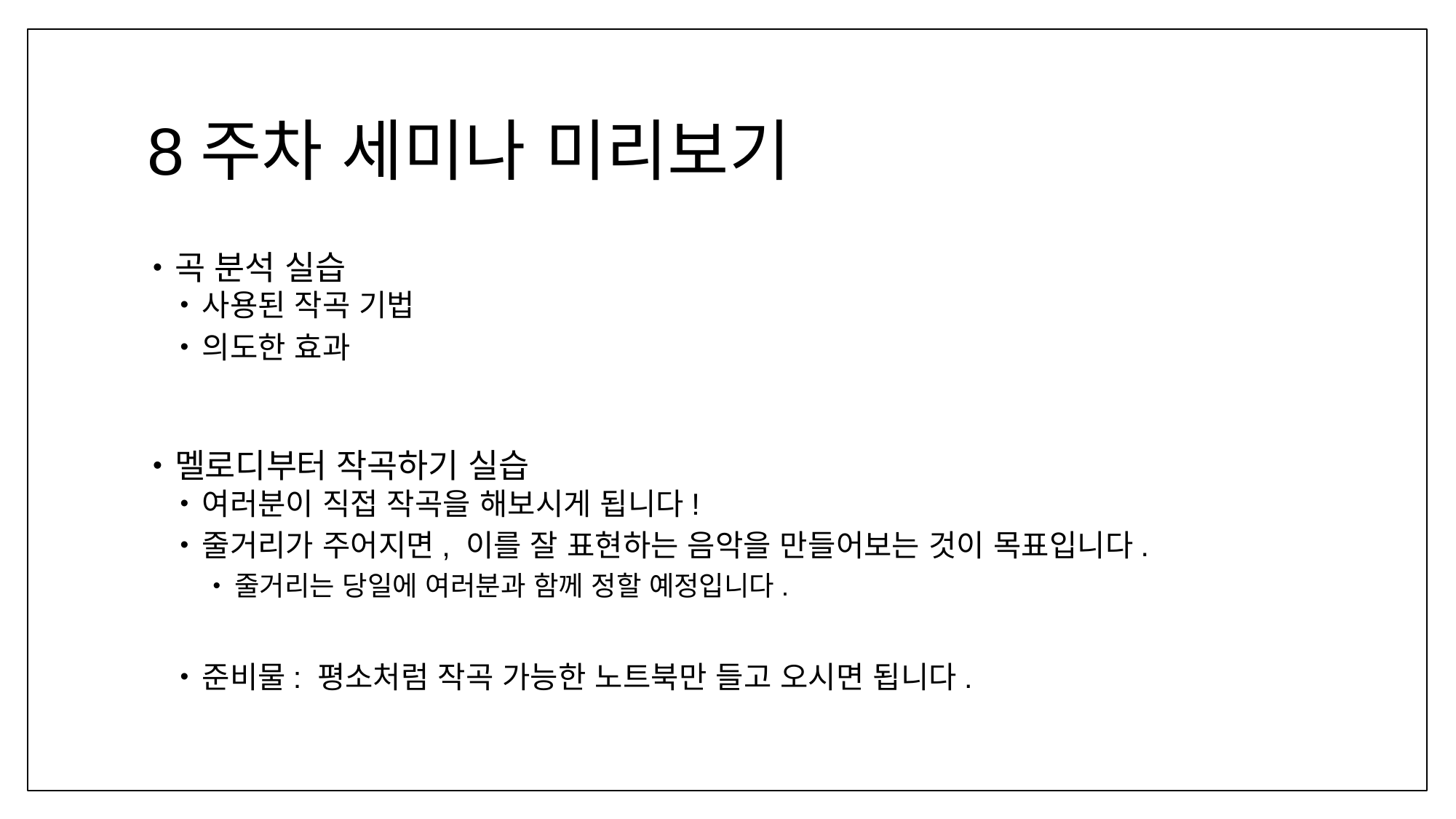

# 8주차 세미나 미리보기
곡 분석 실습
사용된 작곡 기법
의도한 효과

멜로디부터 작곡하기 실습
여러분이 직접 작곡을 해보시게 됩니다!
줄거리가 주어지면, 이를 잘 표현하는 음악을 만들어보는 것이 목표입니다.
줄거리는 당일에 여러분과 함께 정할 예정입니다.

준비물: 평소처럼 작곡 가능한 노트북만 들고 오시면 됩니다.